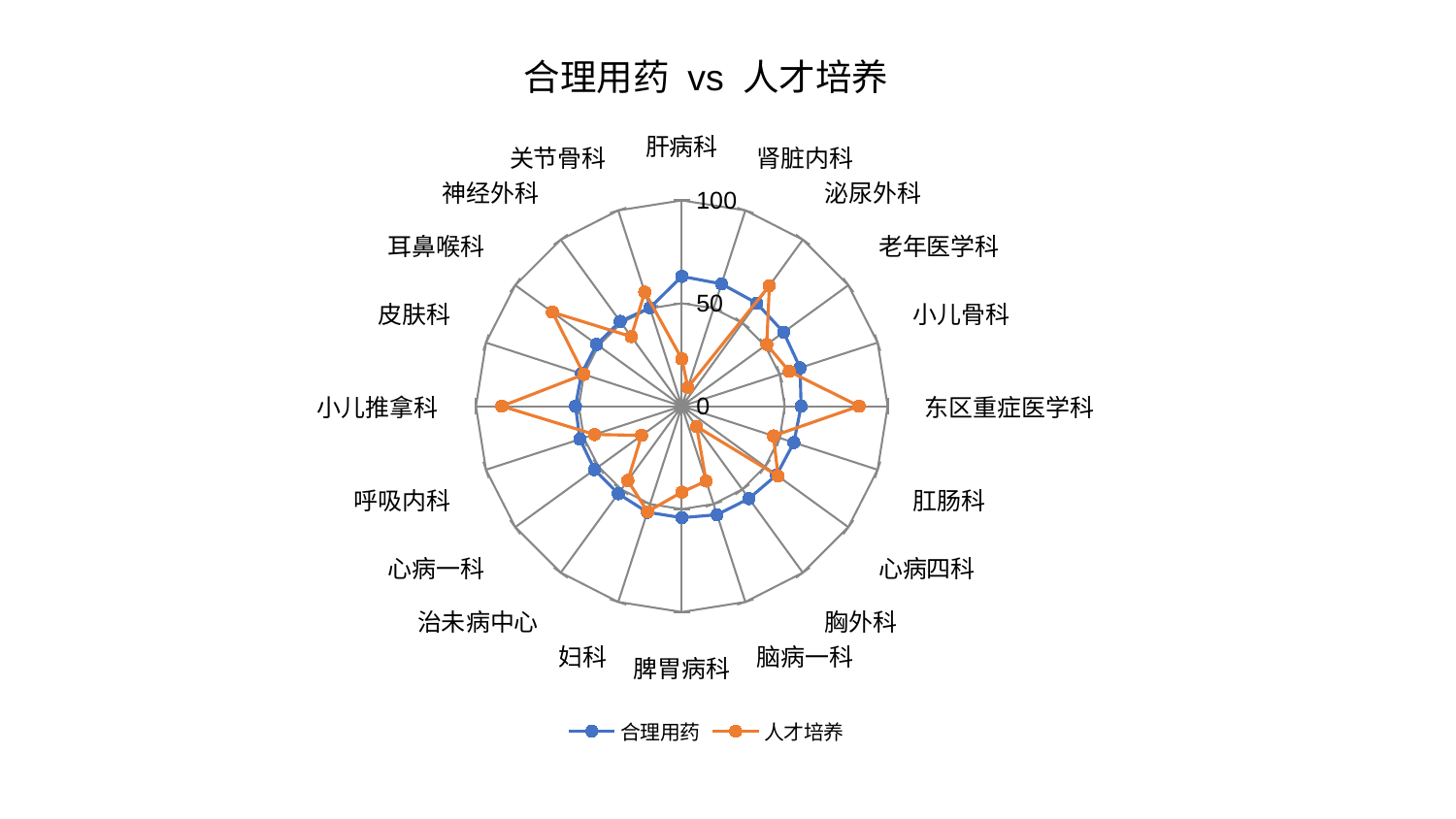

### Chart: 合理用药 vs 人才培养

| Category | 合理用药 | 人才培养 |
|---|---|---|
| 肝病科 | 63.063083350763726 | 22.954141121493496 |
| 肾脏内科 | 62.48945069631917 | 9.578131288203856 |
| 泌尿外科 | 61.9037939639763 | 72.40351469628729 |
| 老年医学科 | 61.13024265638161 | 51.02704258104382 |
| 小儿骨科 | 60.42093354520331 | 54.85390938134854 |
| 东区重症医学科 | 57.93448312068135 | 86.08111473488243 |
| 肛肠科 | 57.26209932739439 | 46.80218324279309 |
| 心病四科 | 56.885081697133444 | 57.81322564607893 |
| 胸外科 | 55.5029502227294 | 12.231960833608744 |
| 脑病一科 | 55.47060019385536 | 38.26835827279725 |
| 脾胃病科 | 54.190365686573855 | 41.77777711140221 |
| 妇科 | 54.17858136586197 | 53.90298294106327 |
| 治未病中心 | 52.57042948058992 | 44.61775043286871 |
| 心病一科 | 52.43030791925289 | 24.154468263094063 |
| 呼吸内科 | 52.034967132166926 | 44.54185026727199 |
| 小儿推拿科 | 51.64325804836487 | 87.46007616817246 |
| 皮肤科 | 51.21602502031901 | 50.01308608796658 |
| 耳鼻喉科 | 51.12024408396477 | 77.73473427139264 |
| 神经外科 | 50.94964869969928 | 41.806571556730105 |
| 关节骨科 | 50.25735029138556 | 58.28412141434952 |
57